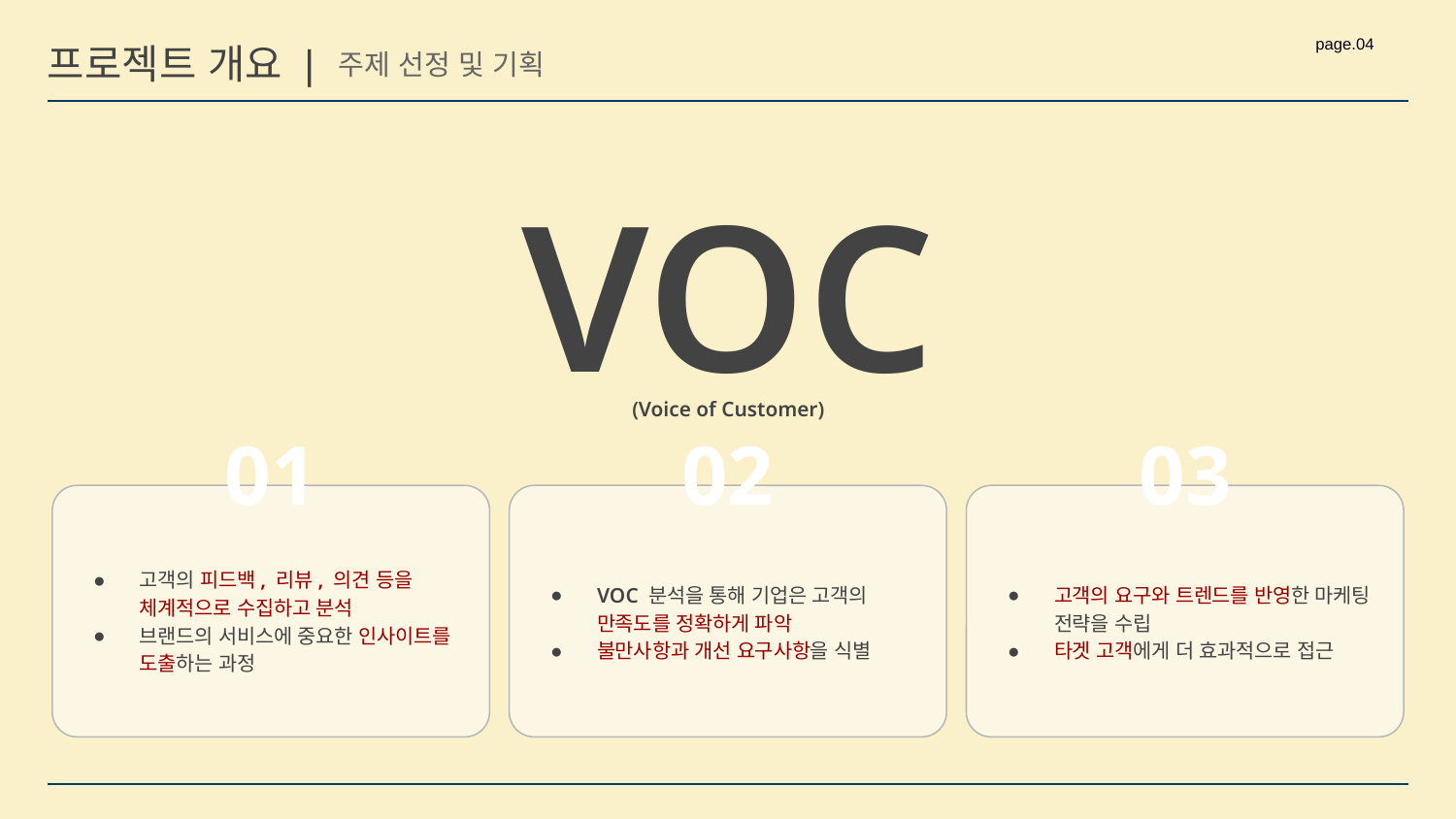

page.04
프로젝트 개요 |
주제 선정 및 기획
VOC
(Voice of Customer)
01
02
03

고객의 피드백, 리뷰, 의견 등을 체계적으로 수집하고 분석
브랜드의 서비스에 중요한 인사이트를 도출하는 과정
VOC 분석을 통해 기업은 고객의 만족도를 정확하게 파악
불만사항과 개선 요구사항을 식별
고객의 요구와 트렌드를 반영한 마케팅 전략을 수립
타겟 고객에게 더 효과적으로 접근